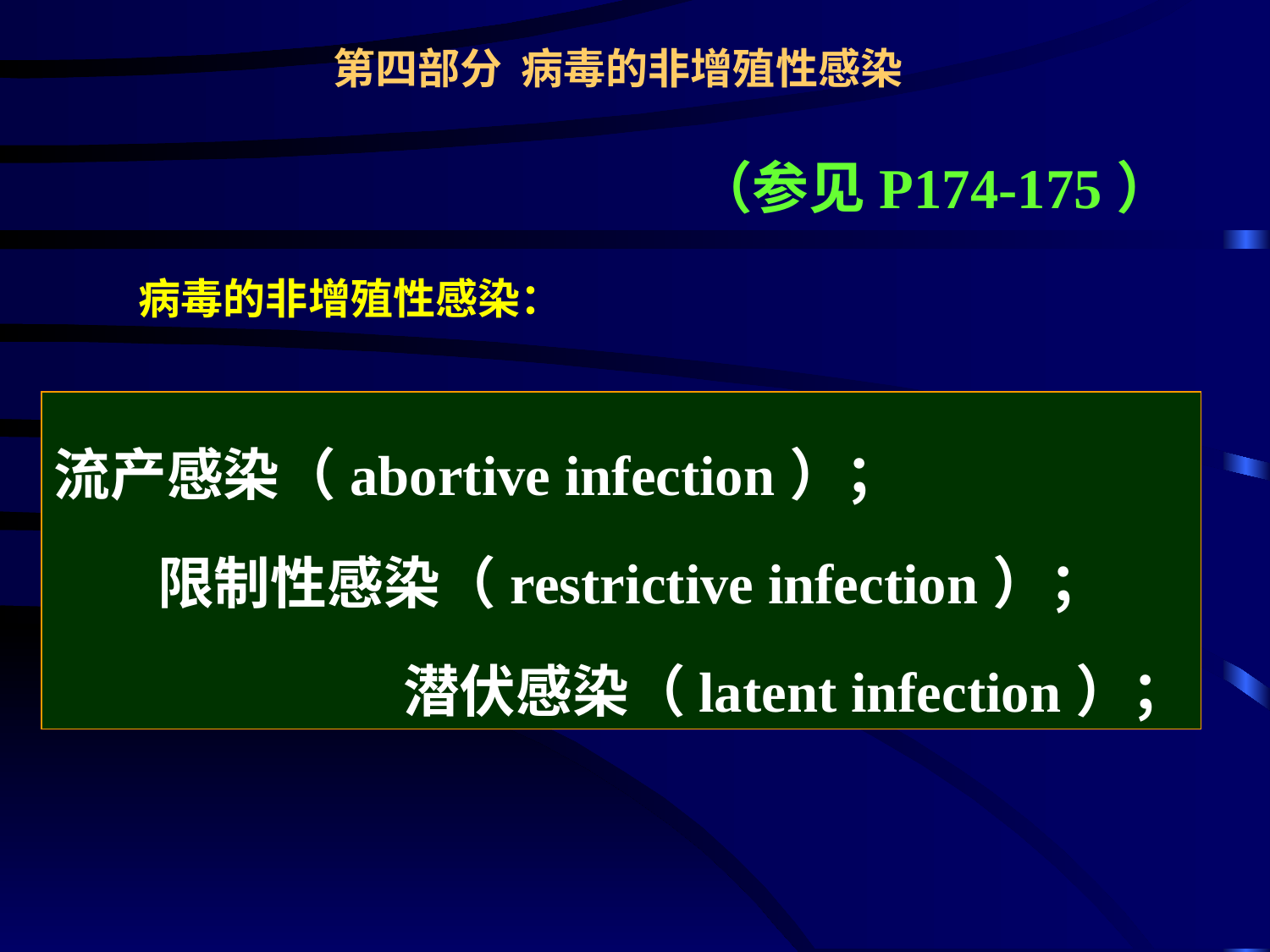

第四部分  病毒的非增殖性感染
（参见P174-175）
病毒的非增殖性感染：
流产感染（abortive infection）；
       限制性感染（restrictive infection）；
                          潜伏感染（latent infection）；